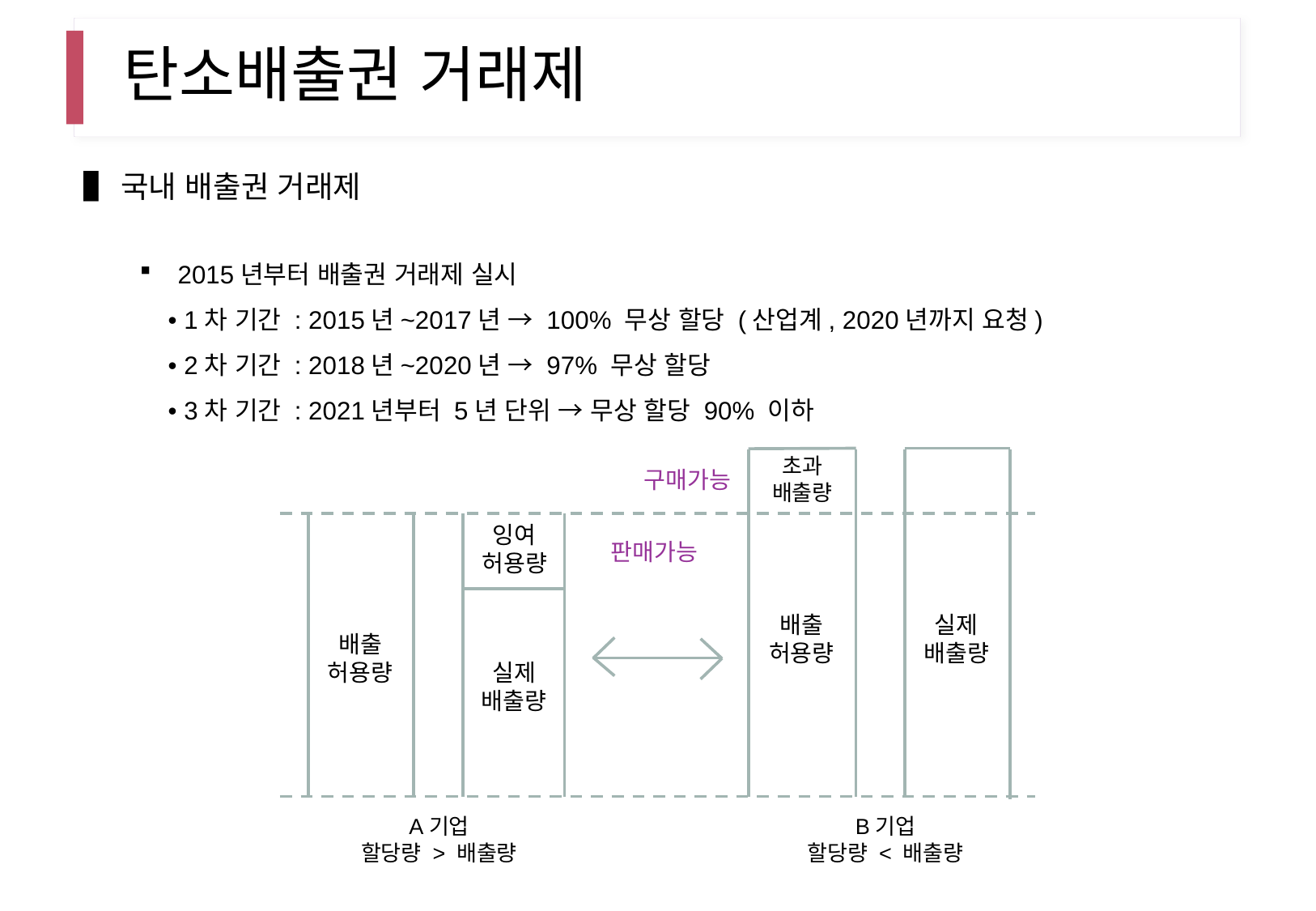

# 탄소배출권 거래제
▌국내 배출권 거래제
2015년부터 배출권 거래제 실시
    • 1차 기간 : 2015년~2017년 → 100% 무상 할당 (산업계, 2020년까지 요청)
    • 2차 기간 : 2018년~2020년 → 97% 무상 할당
    • 3차 기간 : 2021년부터 5년 단위 → 무상 할당 90% 이하
초과
배출량
구매가능
잉여
허용량
판매가능
배출
허용량
실제
배출량
배출
허용량
실제
배출량
A기업
할당량 > 배출량
B기업
할당량 < 배출량